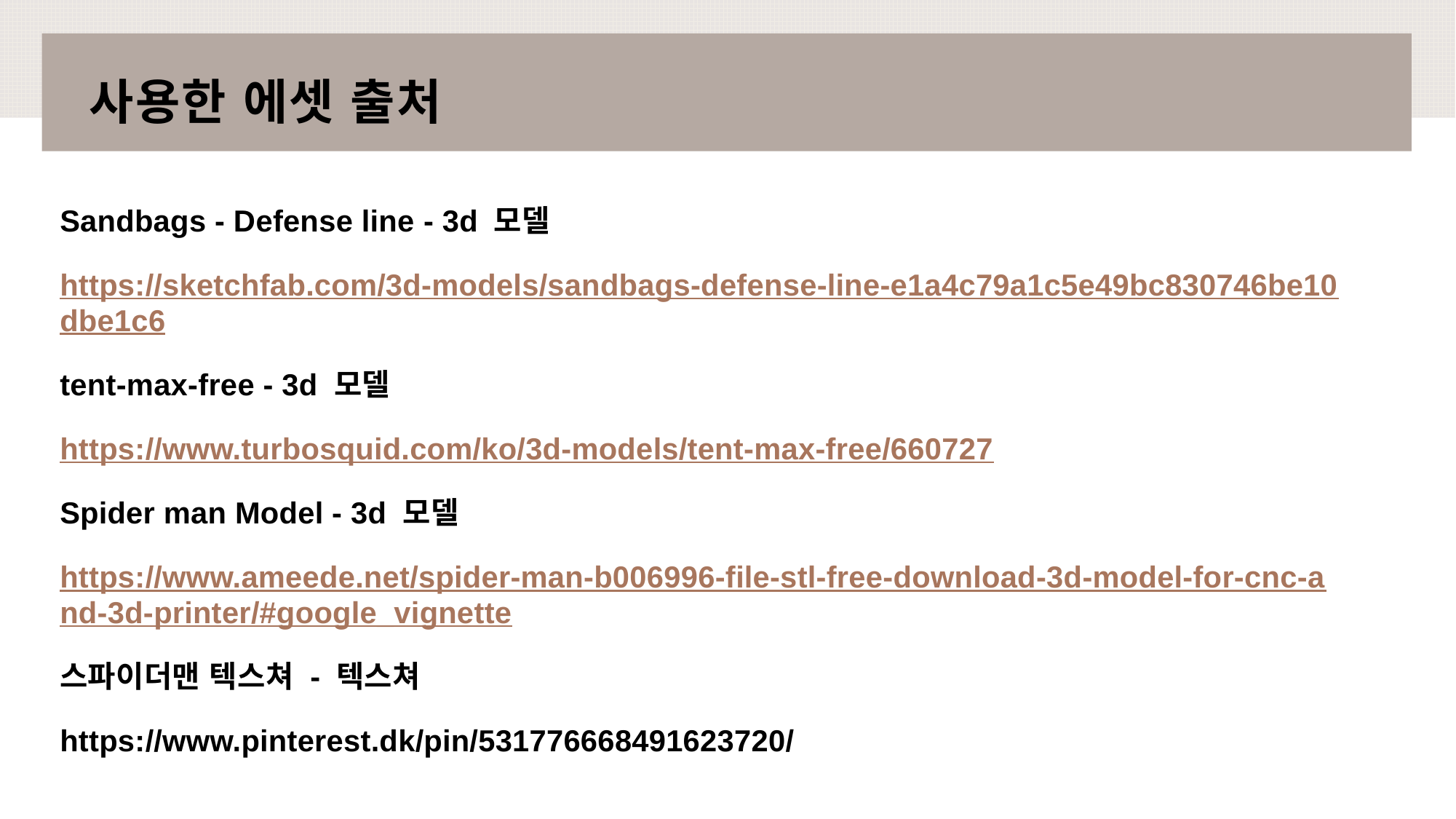

# 사용한 에셋 출처
Sandbags - Defense line - 3d 모델
https://sketchfab.com/3d-models/sandbags-defense-line-e1a4c79a1c5e49bc830746be10dbe1c6
tent-max-free - 3d 모델
https://www.turbosquid.com/ko/3d-models/tent-max-free/660727
Spider man Model - 3d 모델
https://www.ameede.net/spider-man-b006996-file-stl-free-download-3d-model-for-cnc-and-3d-printer/#google_vignette
스파이더맨 텍스쳐 - 텍스쳐
https://www.pinterest.dk/pin/531776668491623720/